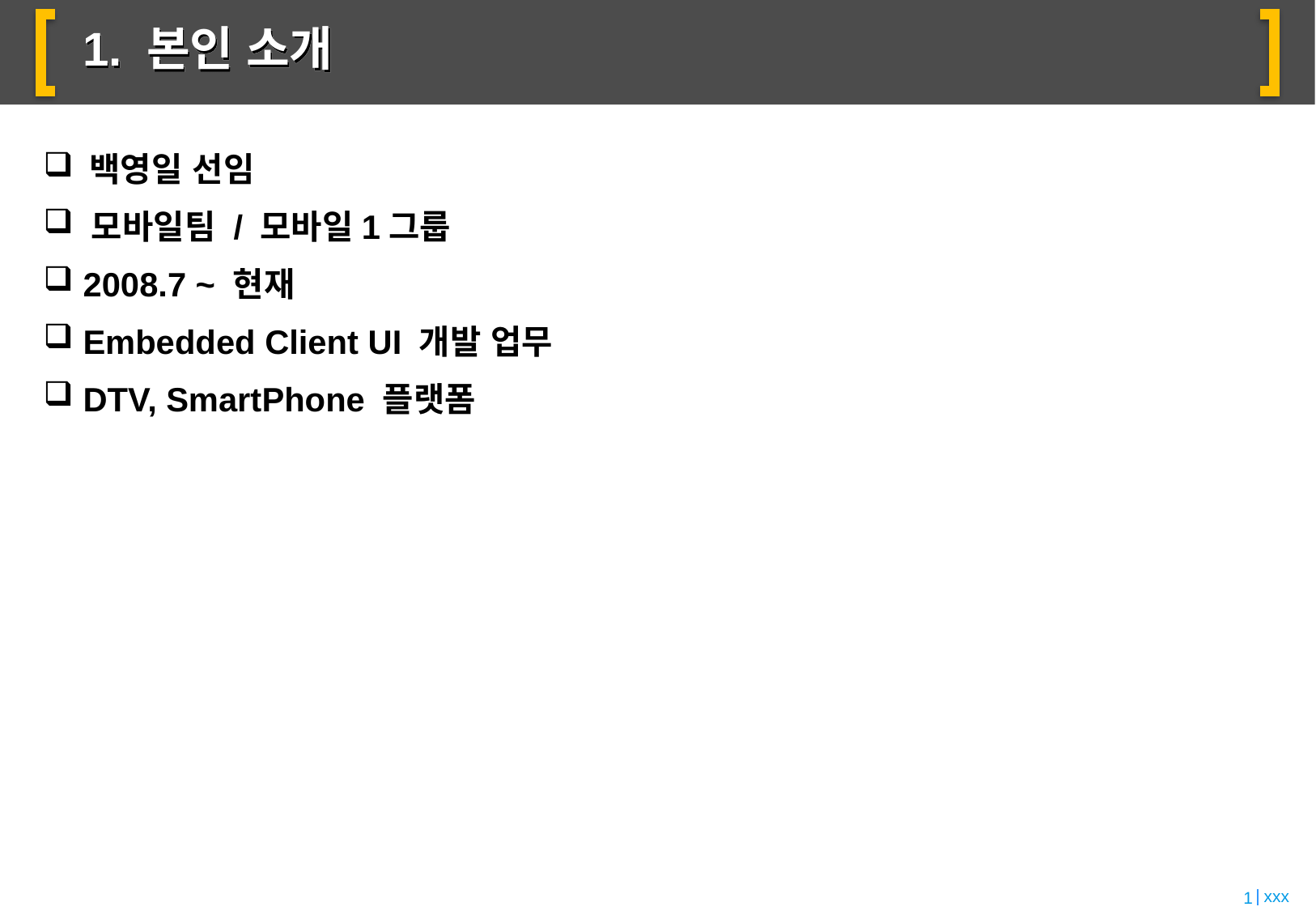

1. 본인 소개
 백영일 선임
 모바일팀 / 모바일1그룹
 2008.7 ~ 현재
 Embedded Client UI 개발 업무
 DTV, SmartPhone 플랫폼